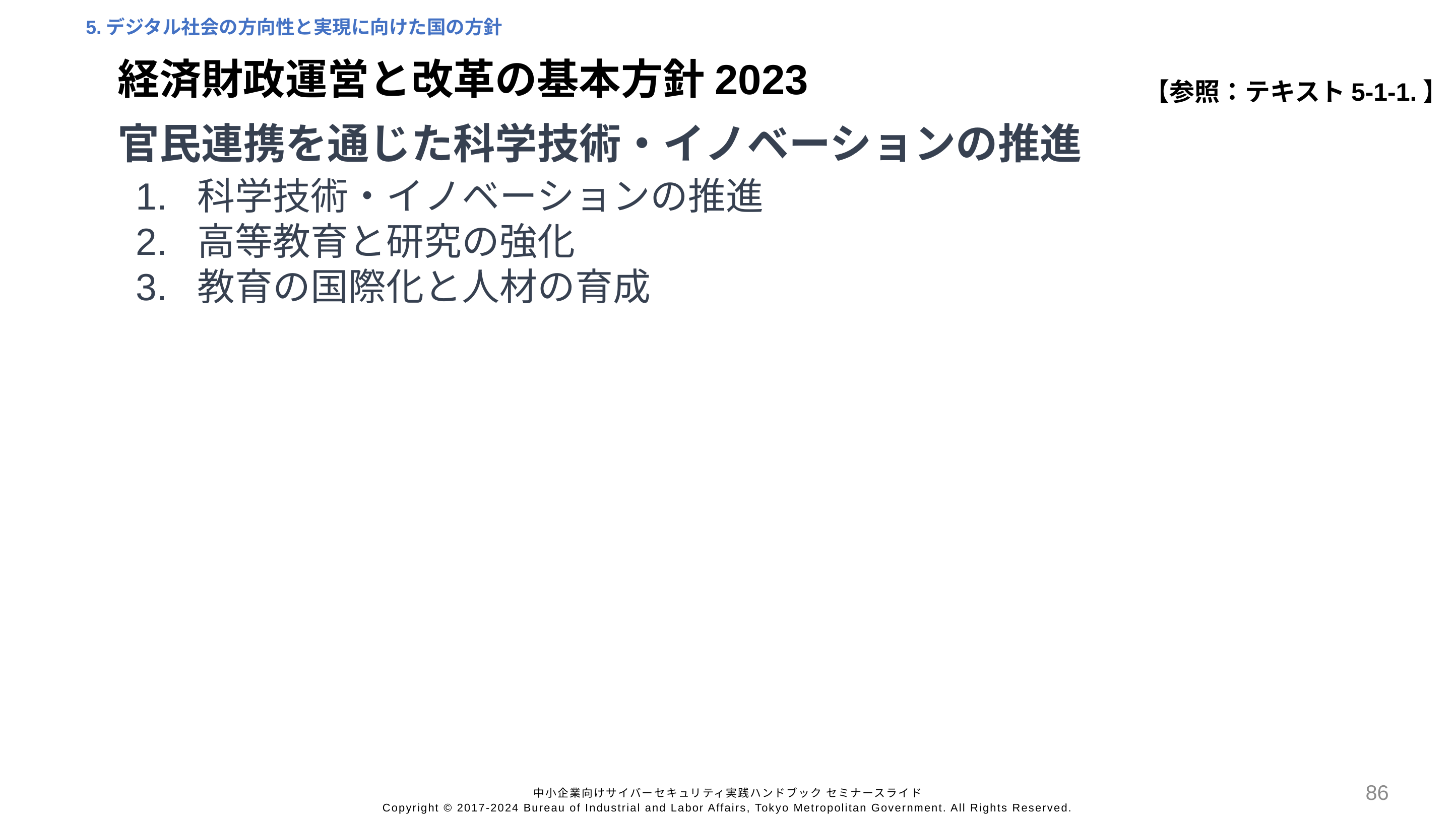

5.デジタル社会の方向性と実現に向けた国の方針
経済財政運営と改革の基本方針2023
【参照：テキスト5-1-1.】
官民連携を通じた科学技術・イノベーションの推進
科学技術・イノベーションの推進
高等教育と研究の強化
教育の国際化と人材の育成
86